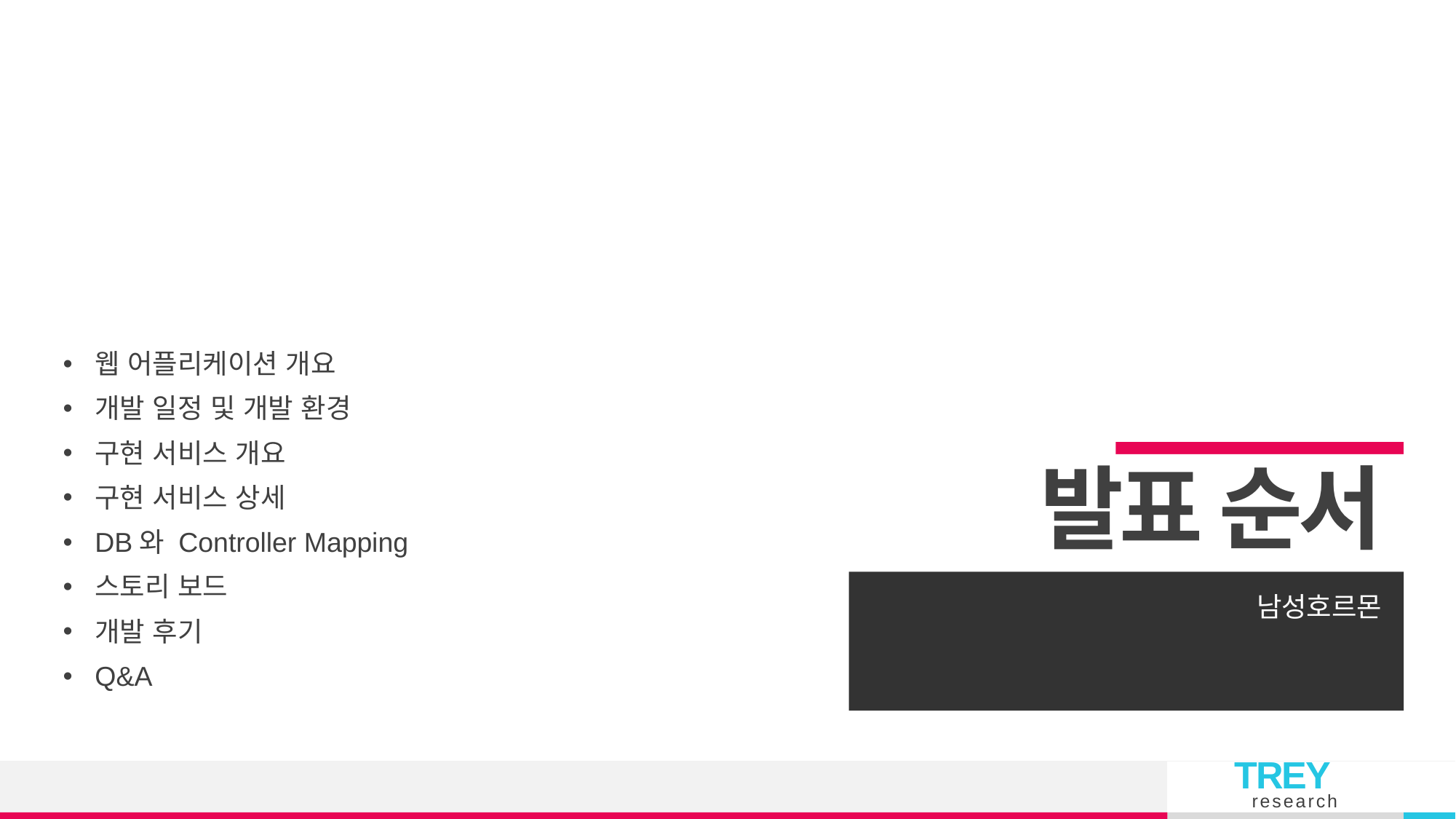

웹 어플리케이션 개요
개발 일정 및 개발 환경
구현 서비스 개요
구현 서비스 상세
DB와 Controller Mapping
스토리 보드
개발 후기
Q&A
# 발표 순서
남성호르몬